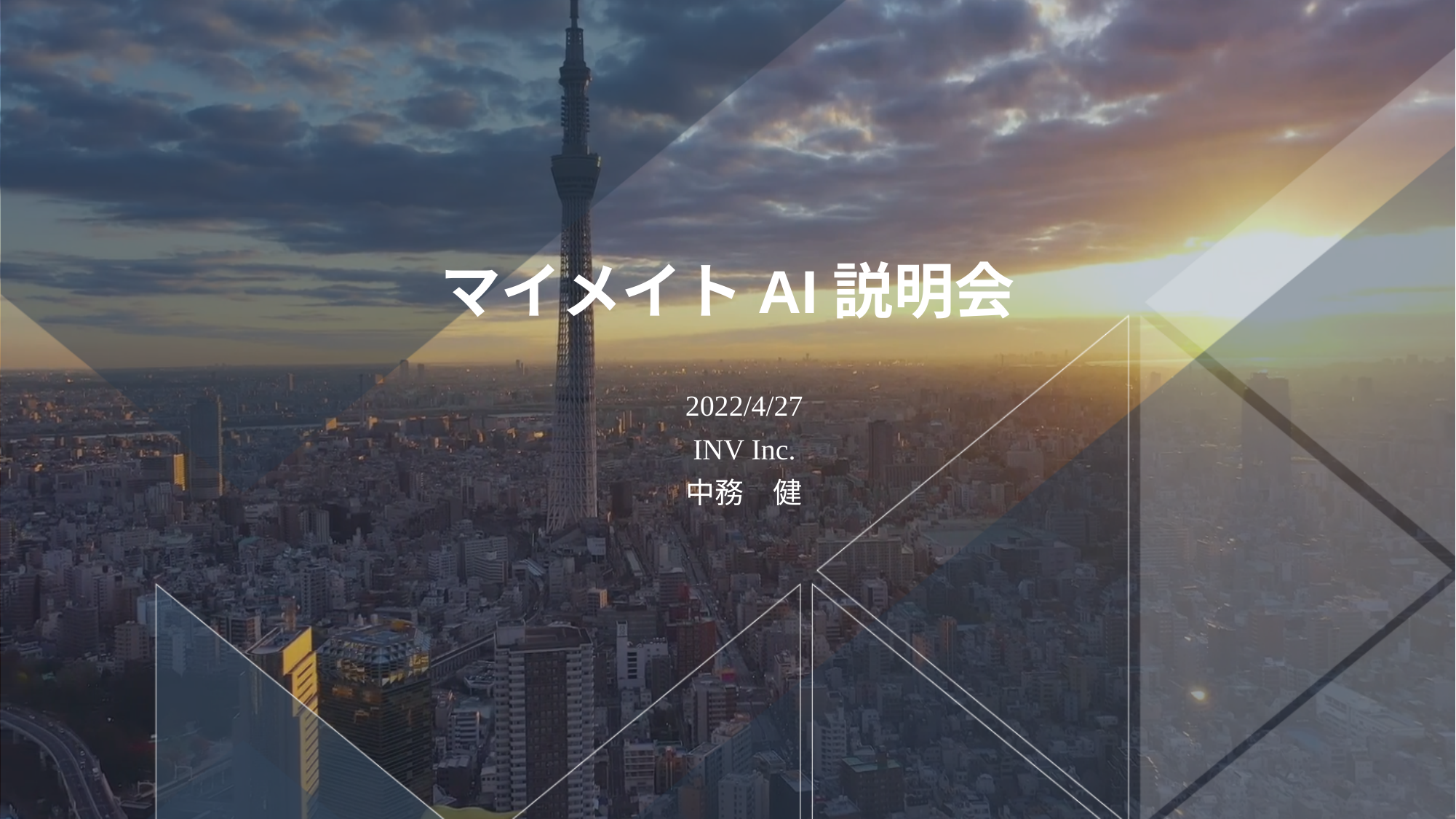

# マイメイトAI説明会
2022/4/27
INV Inc.
中務　健
1